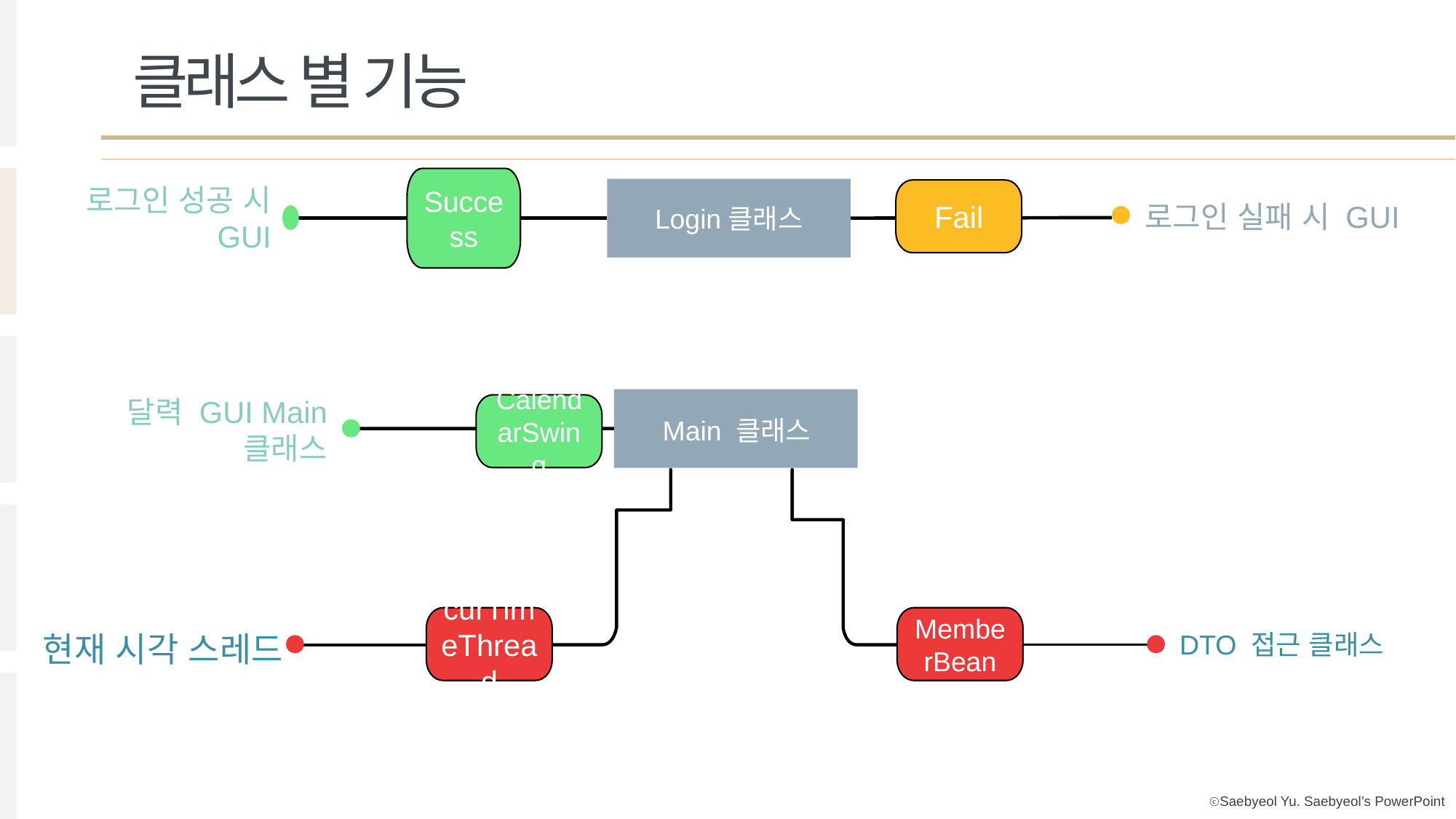

클래스 별 기능
Success
로그인 성공 시 GUI

Login클래스
Fail
로그인 실패 시 GUI

CalendarSwing
달력 GUI Main 클래스

Main 클래스

curTimeThread
현재 시각 스레드

MemberBean
DTO 접근 클래스